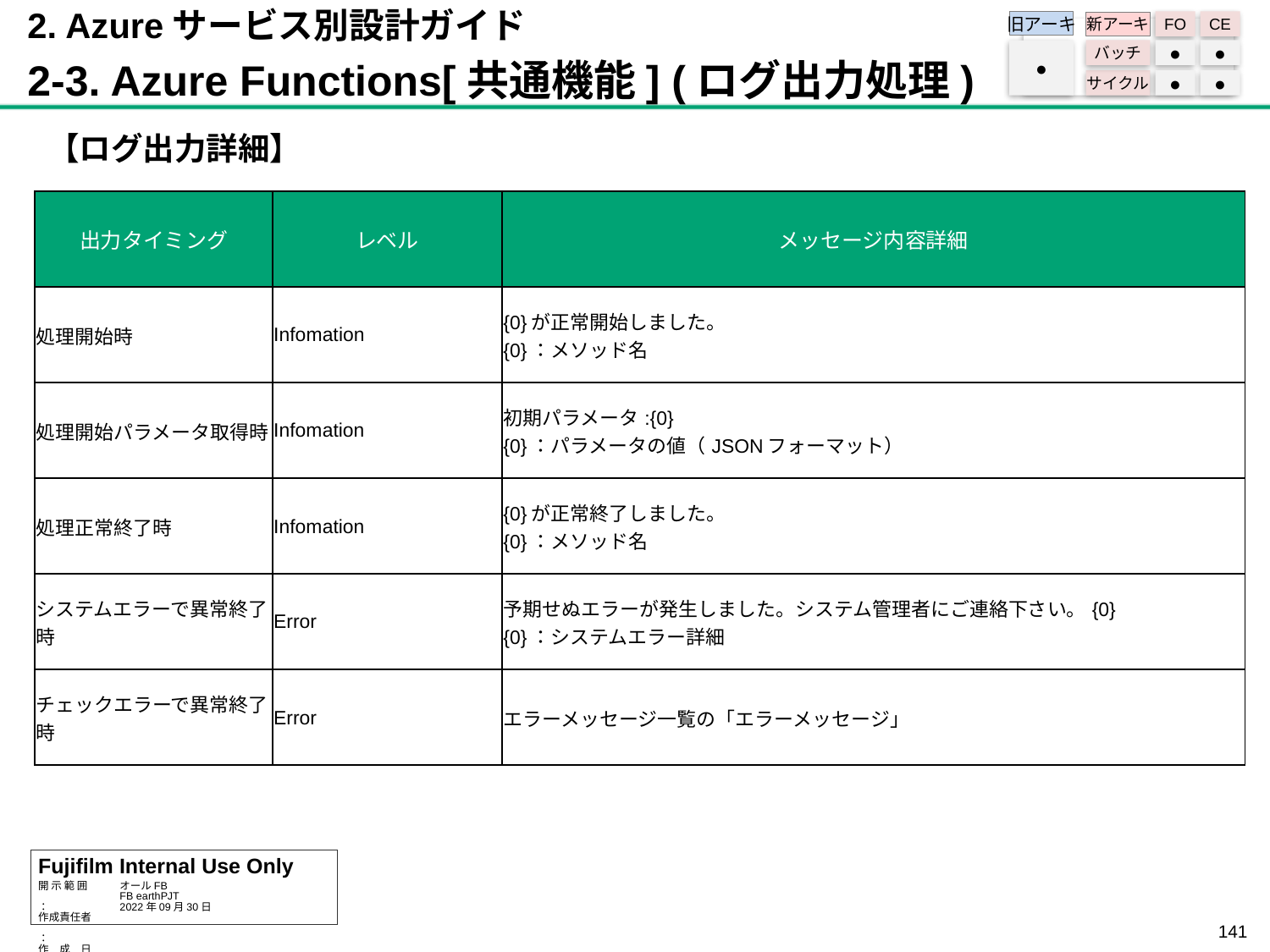

2. Azureサービス別設計ガイド
2-3. Azure Functions[共通機能] (ログ出力処理)
旧アーキ
FO
CE
新アーキ
バッチ
●
●
サイクル
●
●

●
【ログ出力詳細】
| 出力タイミング | レベル | メッセージ内容詳細 |
| --- | --- | --- |
| 処理開始時 | Infomation | {0}が正常開始しました。 {0}：メソッド名 |
| 処理開始パラメータ取得時 | Infomation | 初期パラメータ:{0} {0}：パラメータの値（JSONフォーマット） |
| 処理正常終了時 | Infomation | {0}が正常終了しました。 {0}：メソッド名 |
| システムエラーで異常終了時 | Error | 予期せぬエラーが発生しました。システム管理者にご連絡下さい。{0} {0}：システムエラー詳細 |
| チェックエラーで異常終了時 | Error | エラーメッセージ一覧の「エラーメッセージ」 |
141